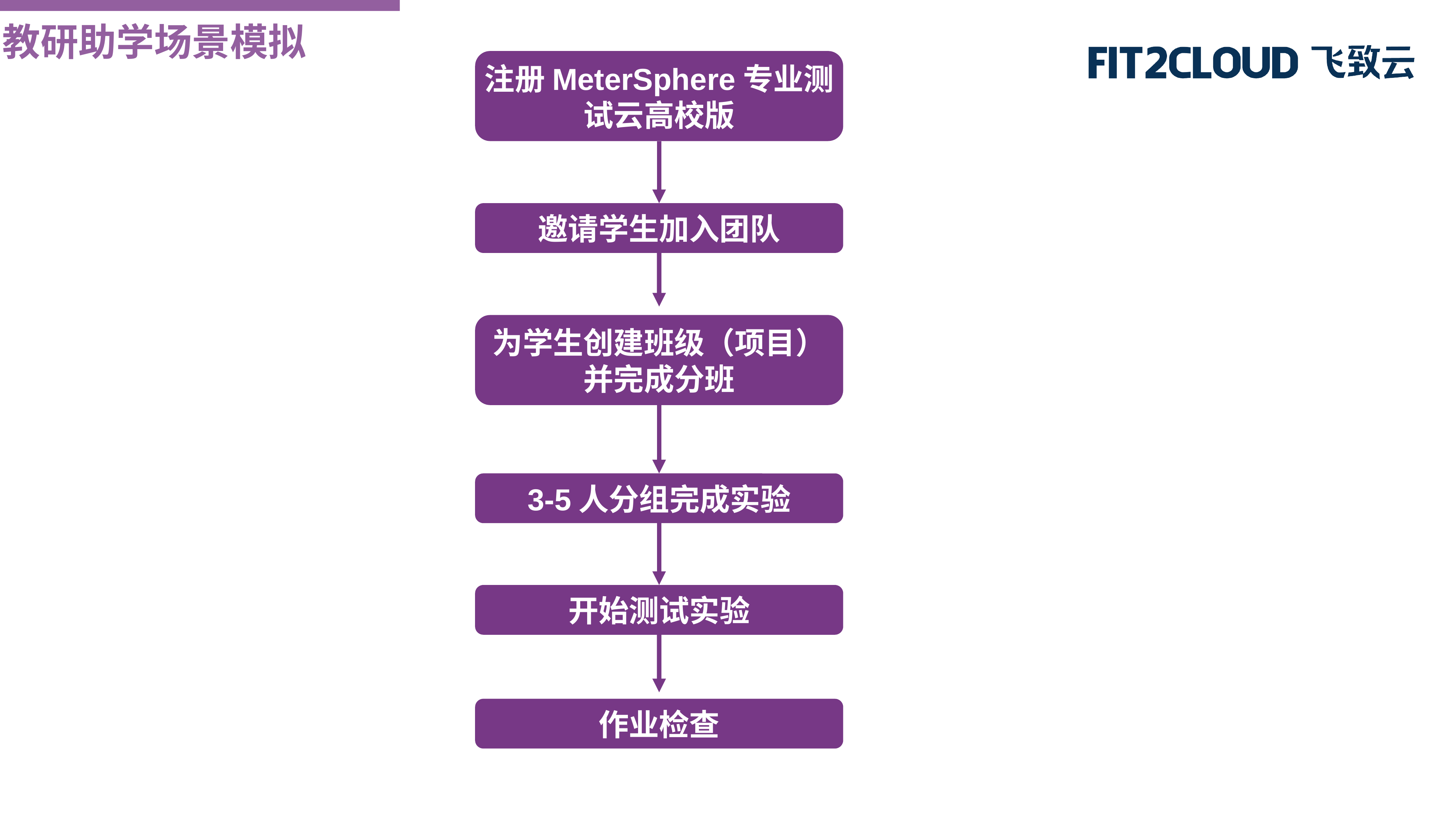

教研助学场景模拟
注册MeterSphere专业测试云高校版
邀请学生加入团队
为学生创建班级（项目）并完成分班
3-5人分组完成实验
开始测试实验
作业检查